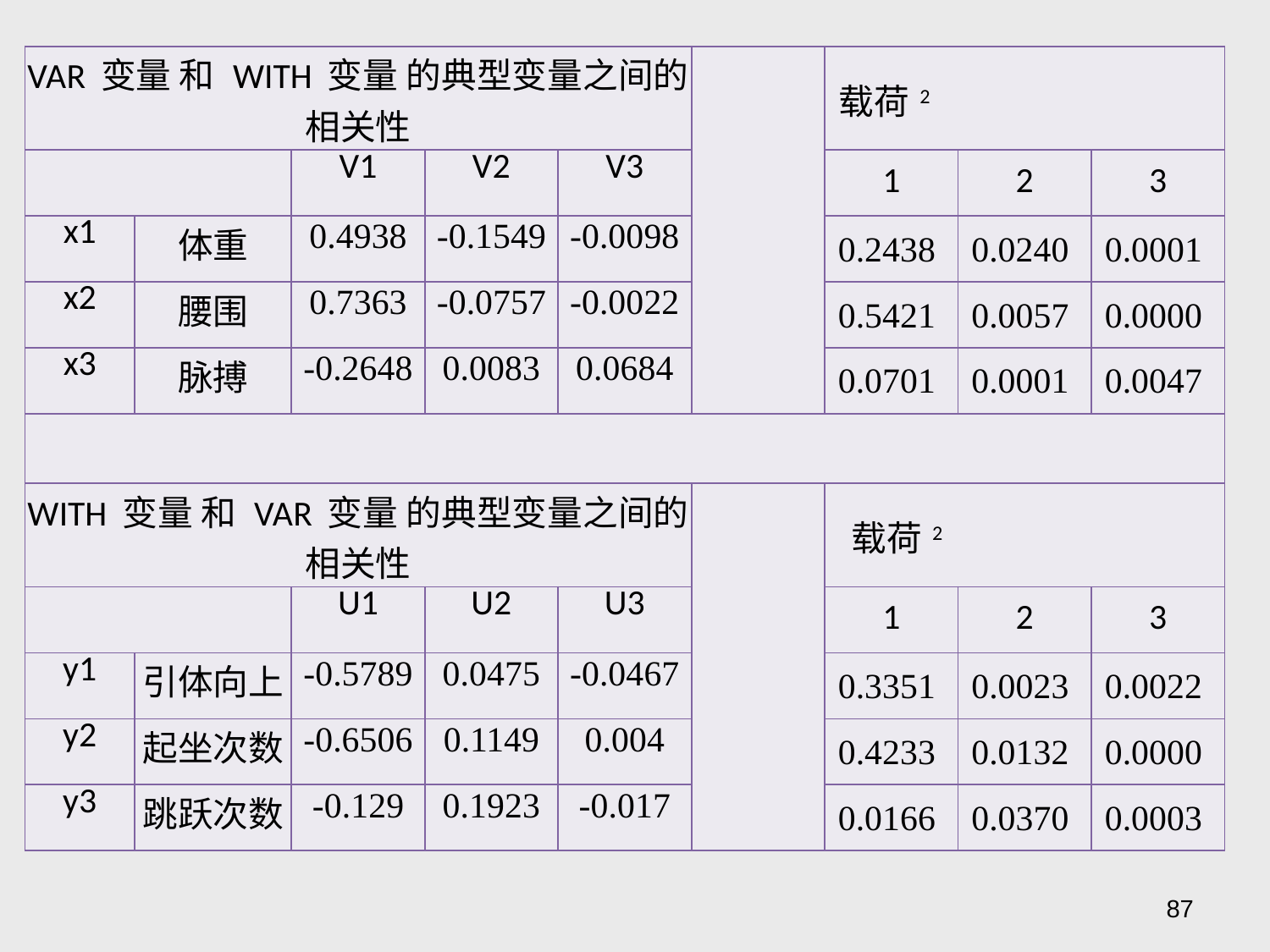

| VAR 变量 和 WITH 变量 的典型变量之间的相关性 |  |  |  |  |  | 载荷2 |  |  |
| --- | --- | --- | --- | --- | --- | --- | --- | --- |
|  |  | V1 | V2 | V3 |  | 1 | 2 | 3 |
| x1 | 体重 | 0.4938 | -0.1549 | -0.0098 |  | 0.2438 | 0.0240 | 0.0001 |
| x2 | 腰围 | 0.7363 | -0.0757 | -0.0022 |  | 0.5421 | 0.0057 | 0.0000 |
| x3 | 脉搏 | -0.2648 | 0.0083 | 0.0684 |  | 0.0701 | 0.0001 | 0.0047 |
|  |  |  |  |  |  |  |  |  |
| WITH 变量 和 VAR 变量 的典型变量之间的相关性 |  |  |  |  |  | 载荷2 |  |  |
|  |  | U1 | U2 | U3 |  | 1 | 2 | 3 |
| y1 | 引体向上 | -0.5789 | 0.0475 | -0.0467 |  | 0.3351 | 0.0023 | 0.0022 |
| y2 | 起坐次数 | -0.6506 | 0.1149 | 0.004 |  | 0.4233 | 0.0132 | 0.0000 |
| y3 | 跳跃次数 | -0.129 | 0.1923 | -0.017 |  | 0.0166 | 0.0370 | 0.0003 |
87